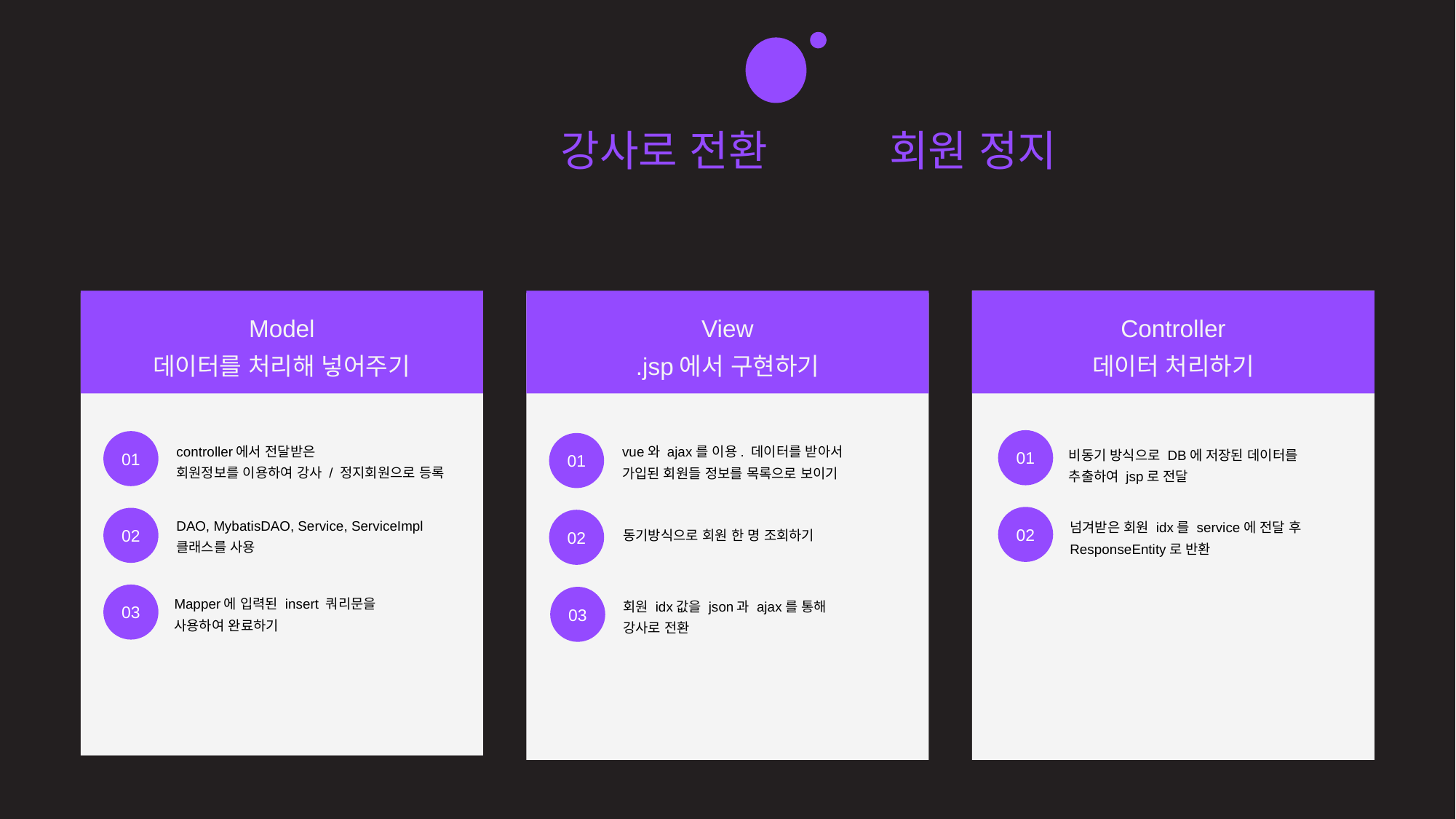

12 / 60

eduZino - 안도경
  일반회원을 강사로 전환하기/ 회원 정지하기
[list.jsp, detail.jsp, blacklist.jsp, blackdetail.jsp]

Model
데이터를 처리해 넣어주기
View
.jsp에서 구현하기
Controller
데이터 처리하기
01
01
01
controller에서 전달받은
회원정보를 이용하여 강사 / 정지회원으로 등록
vue와 ajax를 이용. 데이터를 받아서
가입된 회원들 정보를 목록으로 보이기
비동기 방식으로 DB에 저장된 데이터를
추출하여 jsp로 전달
02
02
02
DAO, MybatisDAO, Service, ServiceImpl 클래스를 사용
넘겨받은 회원 idx를 service에 전달 후 ResponseEntity로 반환
동기방식으로 회원 한 명 조회하기
03
03
Mapper에 입력된 insert 쿼리문을
사용하여 완료하기
회원 idx값을 json과 ajax를 통해
강사로 전환